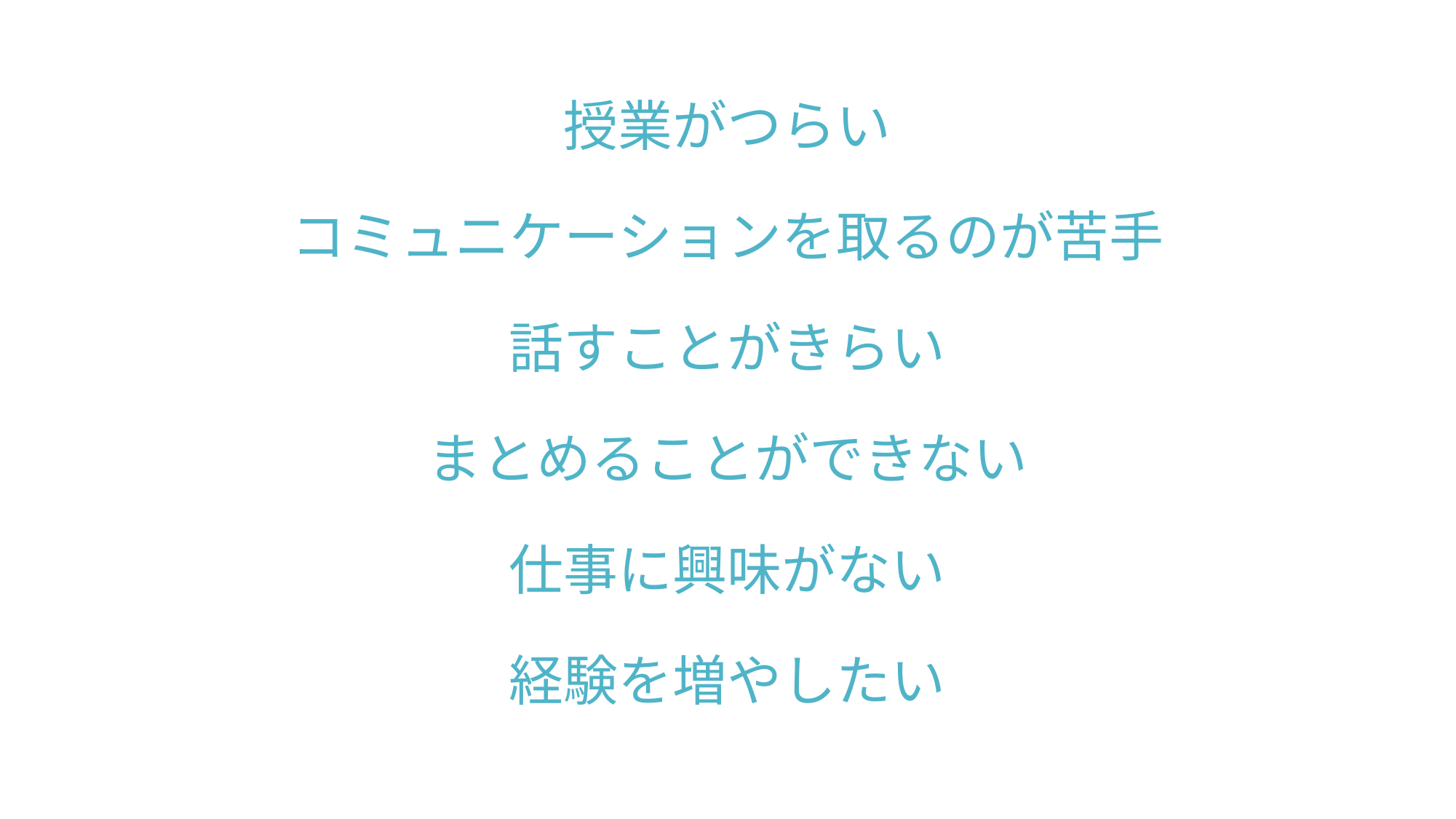

授業がつらい
コミュニケーションを取るのが苦手
話すことがきらい
まとめることができない
仕事に興味がない
経験を増やしたい